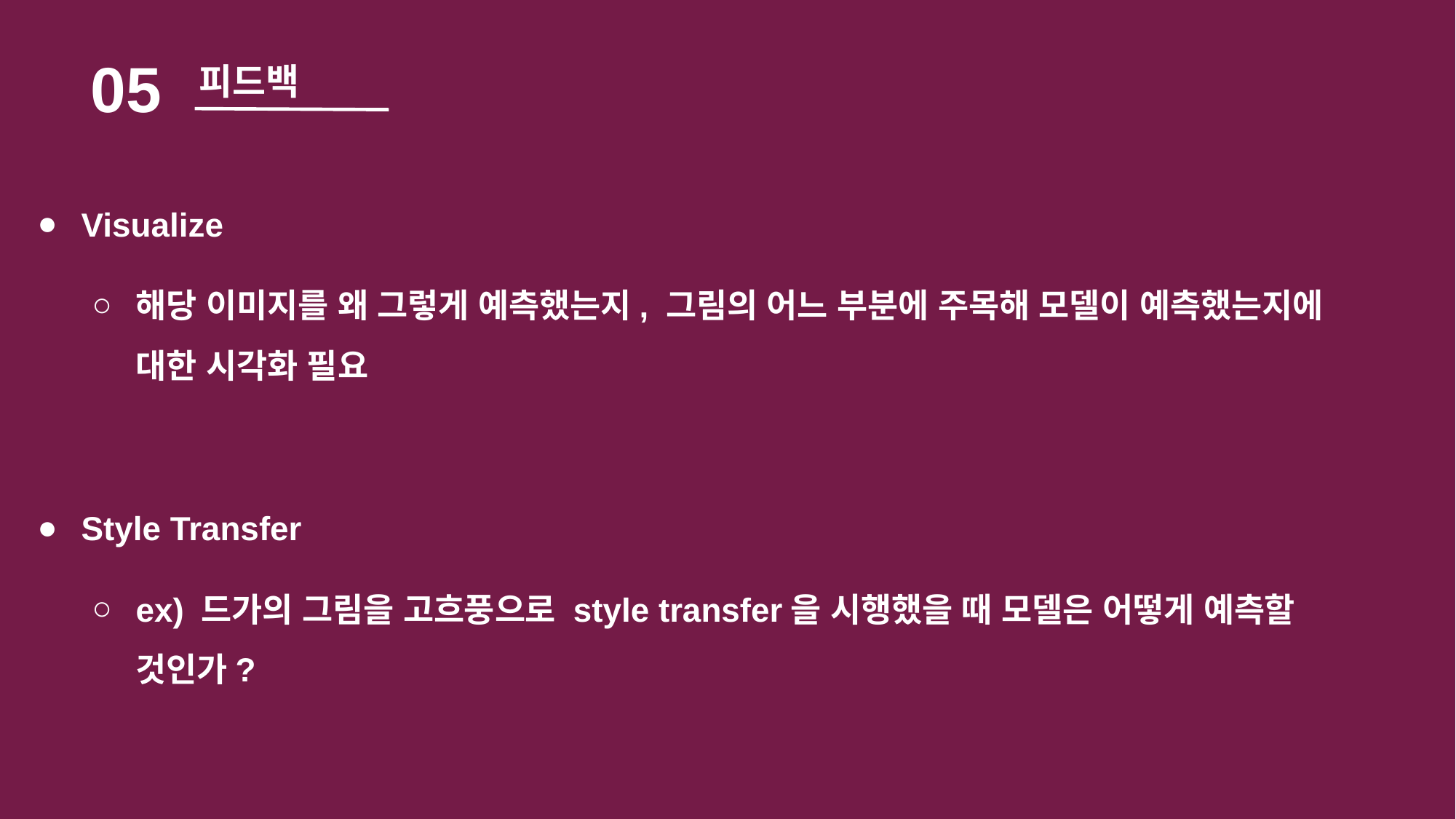

05
피드백

Visualize
해당 이미지를 왜 그렇게 예측했는지, 그림의 어느 부분에 주목해 모델이 예측했는지에 대한 시각화 필요

Style Transfer
ex) 드가의 그림을 고흐풍으로 style transfer을 시행했을 때 모델은 어떻게 예측할 것인가?